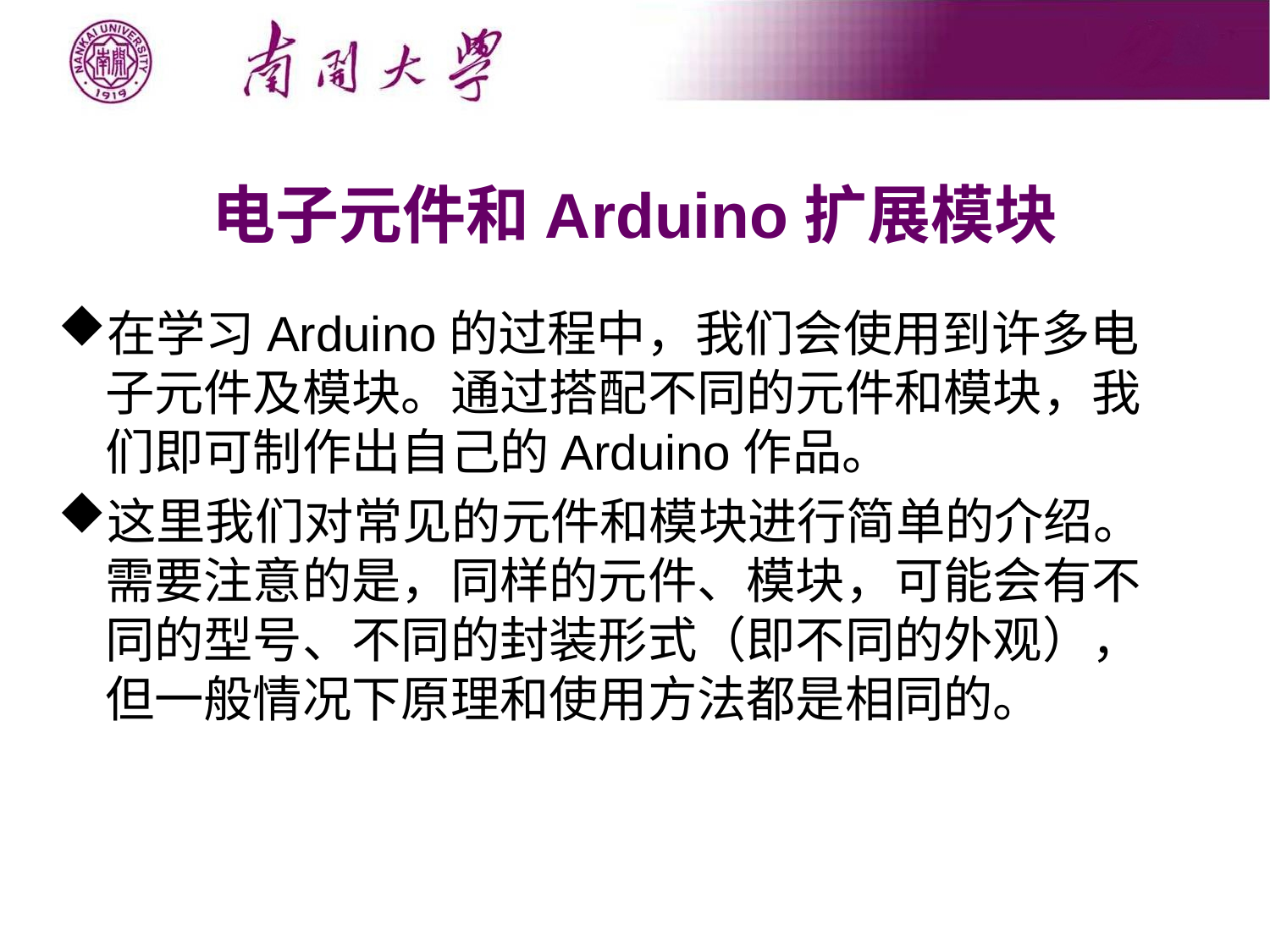

# 电子元件和Arduino扩展模块
在学习Arduino的过程中，我们会使用到许多电子元件及模块。通过搭配不同的元件和模块，我们即可制作出自己的Arduino作品。
这里我们对常见的元件和模块进行简单的介绍。需要注意的是，同样的元件、模块，可能会有不同的型号、不同的封装形式（即不同的外观），但一般情况下原理和使用方法都是相同的。